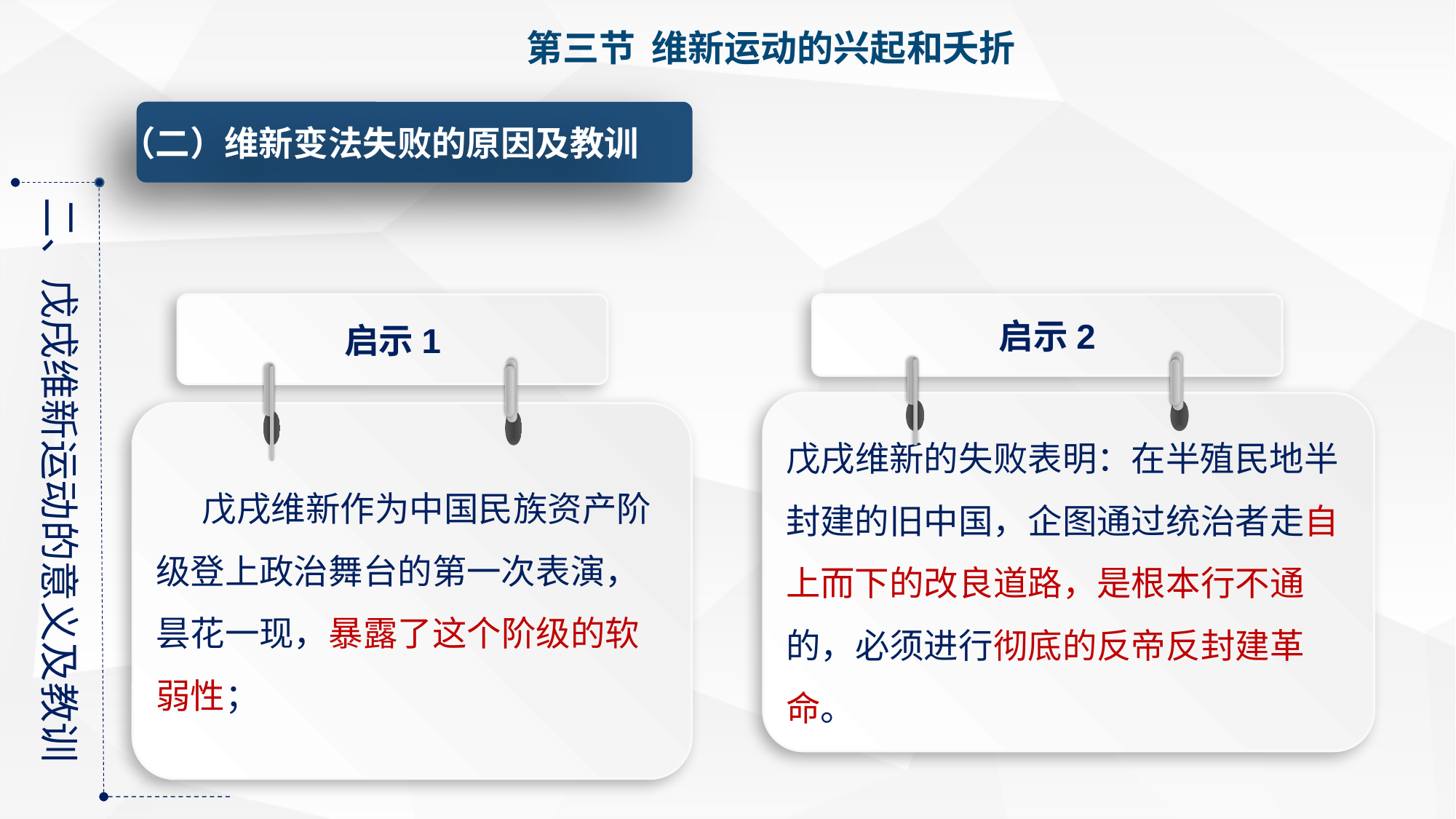

第三节  维新运动的兴起和夭折

（二）维新变法失败的原因及教训

二、戊戌维新运动的意义及教训
启示1

      戊戌维新作为中国民族资产阶级登上政治舞台的第一次表演，昙花一现，暴露了这个阶级的软弱性；
启示2

戊戌维新的失败表明：在半殖民地半封建的旧中国，企图通过统治者走自上而下的改良道路，是根本行不通的，必须进行彻底的反帝反封建革命。